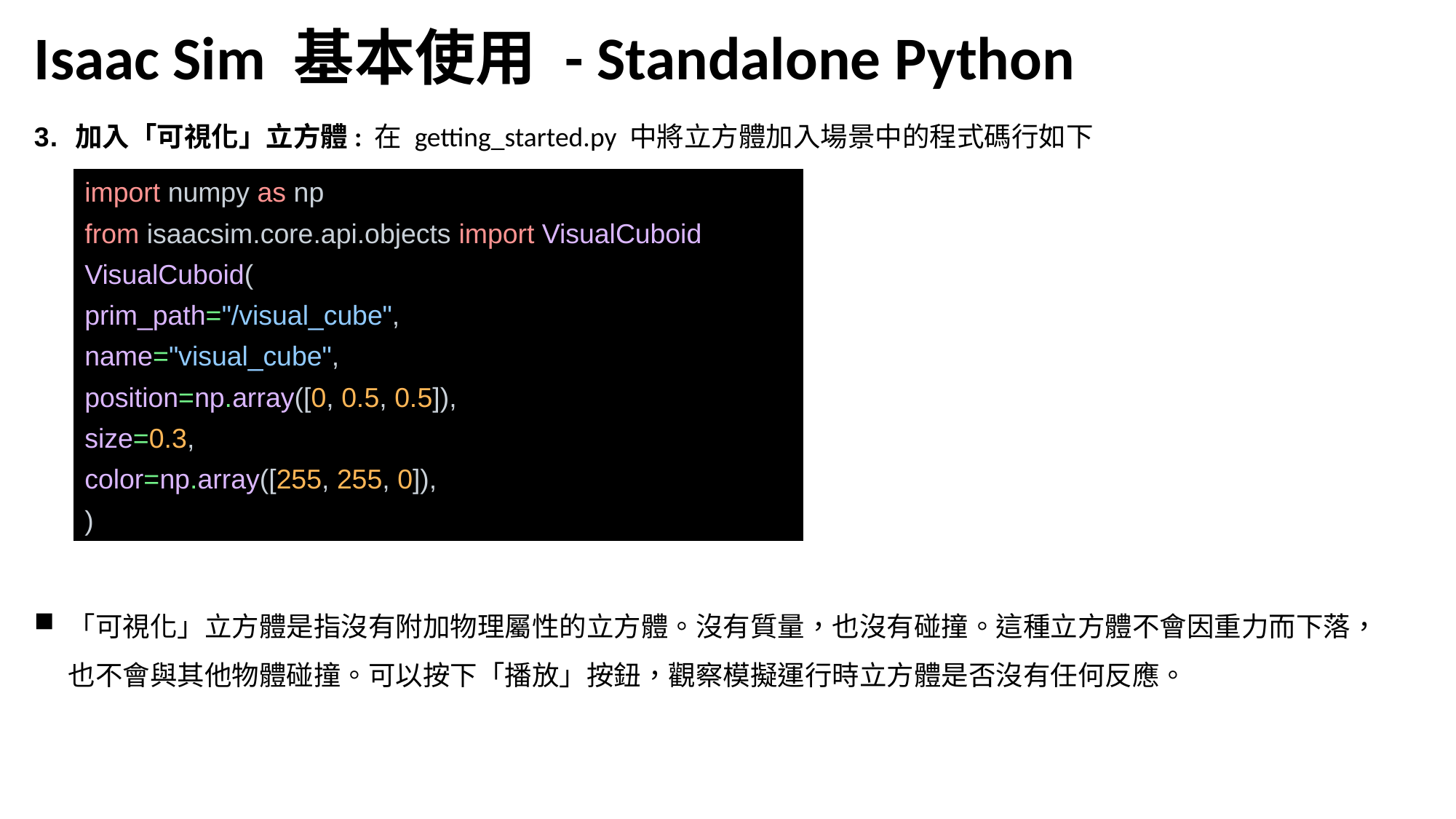

Isaac Sim 基本使用 - Standalone Python
加入「可視化」立方體: 在 getting_started.py 中將立方體加入場景中的程式碼行如下
import numpy as np
from isaacsim.core.api.objects import VisualCuboid
VisualCuboid(
prim_path="/visual_cube",
name="visual_cube",
position=np.array([0, 0.5, 0.5]),
size=0.3,
color=np.array([255, 255, 0]),
)
「可視化」立方體是指沒有附加物理屬性的立方體。沒有質量，也沒有碰撞。這種立方體不會因重力而下落，也不會與其他物體碰撞。可以按下「播放」按鈕，觀察模擬運行時立方體是否沒有任何反應。